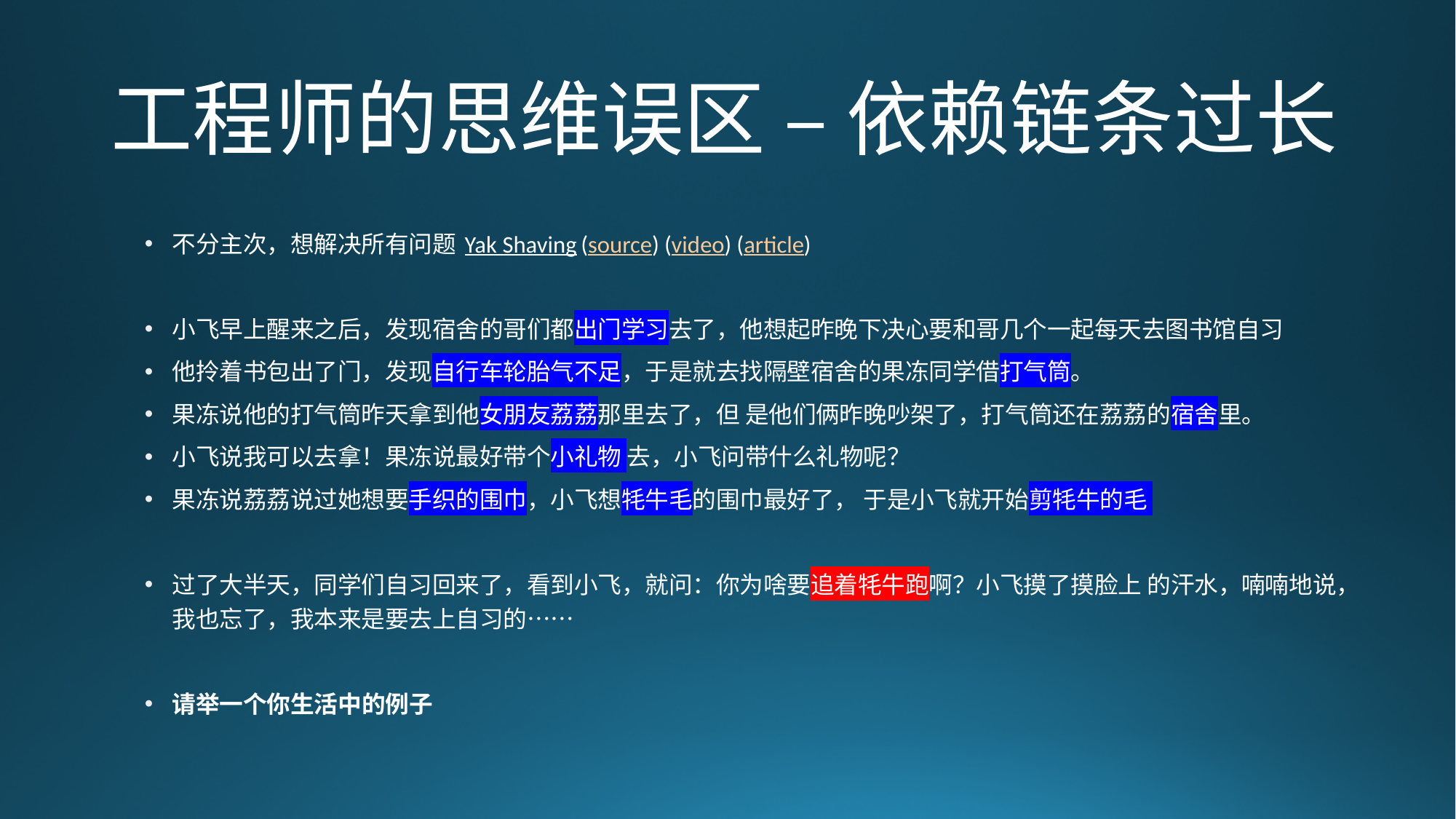

# 工程师的思维误区 – 依赖链条过长
不分主次，想解决所有问题 Yak Shaving (source) (video) (article)

小飞早上醒来之后，发现宿舍的哥们都出门学习去了，他想起昨晚下决心要和哥几个一起每天去图书馆自习
他拎着书包出了门，发现自行车轮胎气不足，于是就去找隔壁宿舍的果冻同学借打气筒。
果冻说他的打气筒昨天拿到他女朋友荔荔那里去了，但 是他们俩昨晚吵架了，打气筒还在荔荔的宿舍里。
小飞说我可以去拿！果冻说最好带个小礼物 去，小飞问带什么礼物呢？
果冻说荔荔说过她想要手织的围巾，小飞想牦牛毛的围巾最好了， 于是小飞就开始剪牦牛的毛

过了大半天，同学们自习回来了，看到小飞，就问：你为啥要追着牦牛跑啊？小飞摸了摸脸上 的汗水，喃喃地说，我也忘了，我本来是要去上自习的……

请举一个你生活中的例子